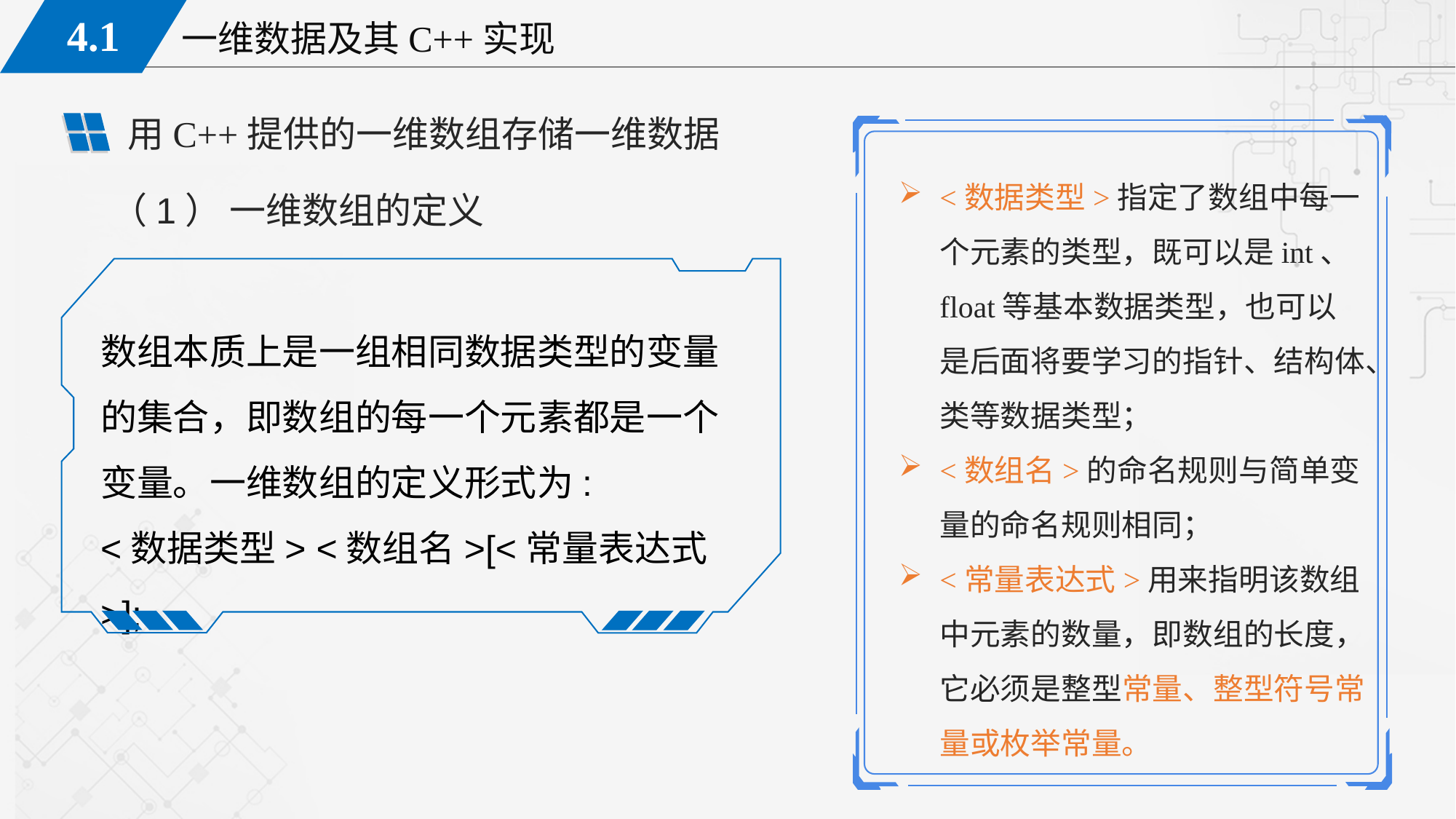

用C++提供的一维数组存储一维数据

<数据类型>指定了数组中每一个元素的类型，既可以是int、float等基本数据类型，也可以是后面将要学习的指针、结构体、类等数据类型；
<数组名>的命名规则与简单变量的命名规则相同；
<常量表达式>用来指明该数组中元素的数量，即数组的长度，它必须是整型常量、整型符号常量或枚举常量。

（1） 一维数组的定义

数组本质上是一组相同数据类型的变量的集合，即数组的每一个元素都是一个变量。一维数组的定义形式为:
<数据类型> <数组名>[<常量表达式>];